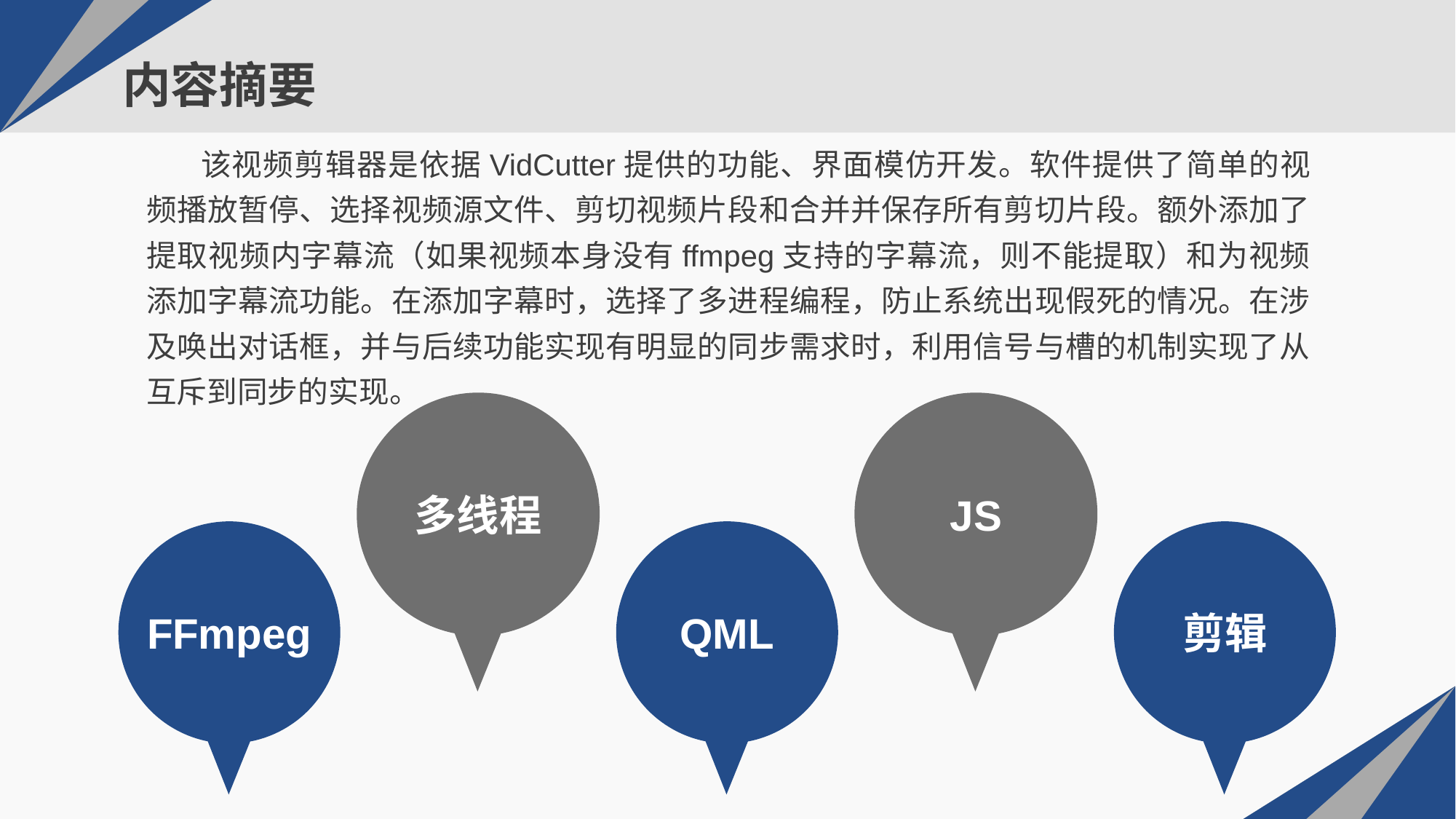

# 内容摘要
该视频剪辑器是依据VidCutter提供的功能、界面模仿开发。软件提供了简单的视频播放暂停、选择视频源文件、剪切视频片段和合并并保存所有剪切片段。额外添加了提取视频内字幕流（如果视频本身没有ffmpeg支持的字幕流，则不能提取）和为视频添加字幕流功能。在添加字幕时，选择了多进程编程，防止系统出现假死的情况。在涉及唤出对话框，并与后续功能实现有明显的同步需求时，利用信号与槽的机制实现了从互斥到同步的实现。

多线程
JS

FFmpeg
QML
剪辑